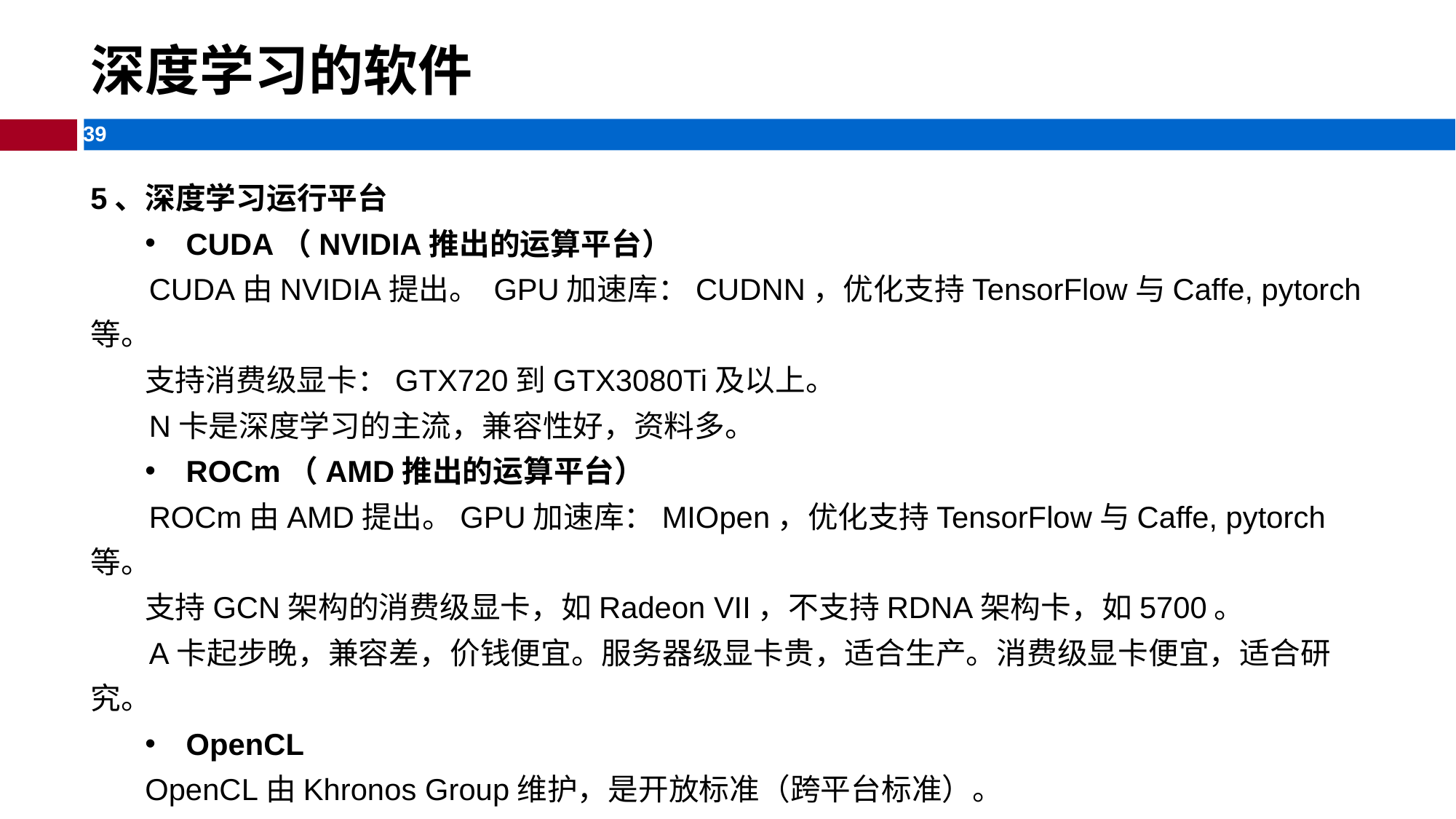

# 深度学习的软件​​
5、深度学习运行平台
CUDA（NVIDIA推出的运算平台）
       CUDA由NVIDIA提出。 GPU加速库：CUDNN，优化支持TensorFlow与Caffe, pytorch等。
       支持消费级显卡：GTX720到GTX3080Ti及以上。
       N卡是深度学习的主流，兼容性好，资料多。
ROCm（AMD推出的运算平台）
       ROCm由AMD提出。GPU加速库：MIOpen，优化支持TensorFlow与Caffe, pytorch等。
       支持GCN架构的消费级显卡，如Radeon VII，不支持RDNA架构卡，如5700。
       A卡起步晚，兼容差，价钱便宜。服务器级显卡贵，适合生产。消费级显卡便宜，适合研究。
OpenCL
‌OpenCL‌由Khronos Group维护，是开放标准（跨平台标准）。
支持NVIDIA/AMD/Intel的GPU、CPU、FPGA等异构设备，但需通过抽象层适配硬件。 OpenCL‌适用于嵌入式系统、多硬件集群等跨平台场景，但移动端逐渐被Vulkan替代。